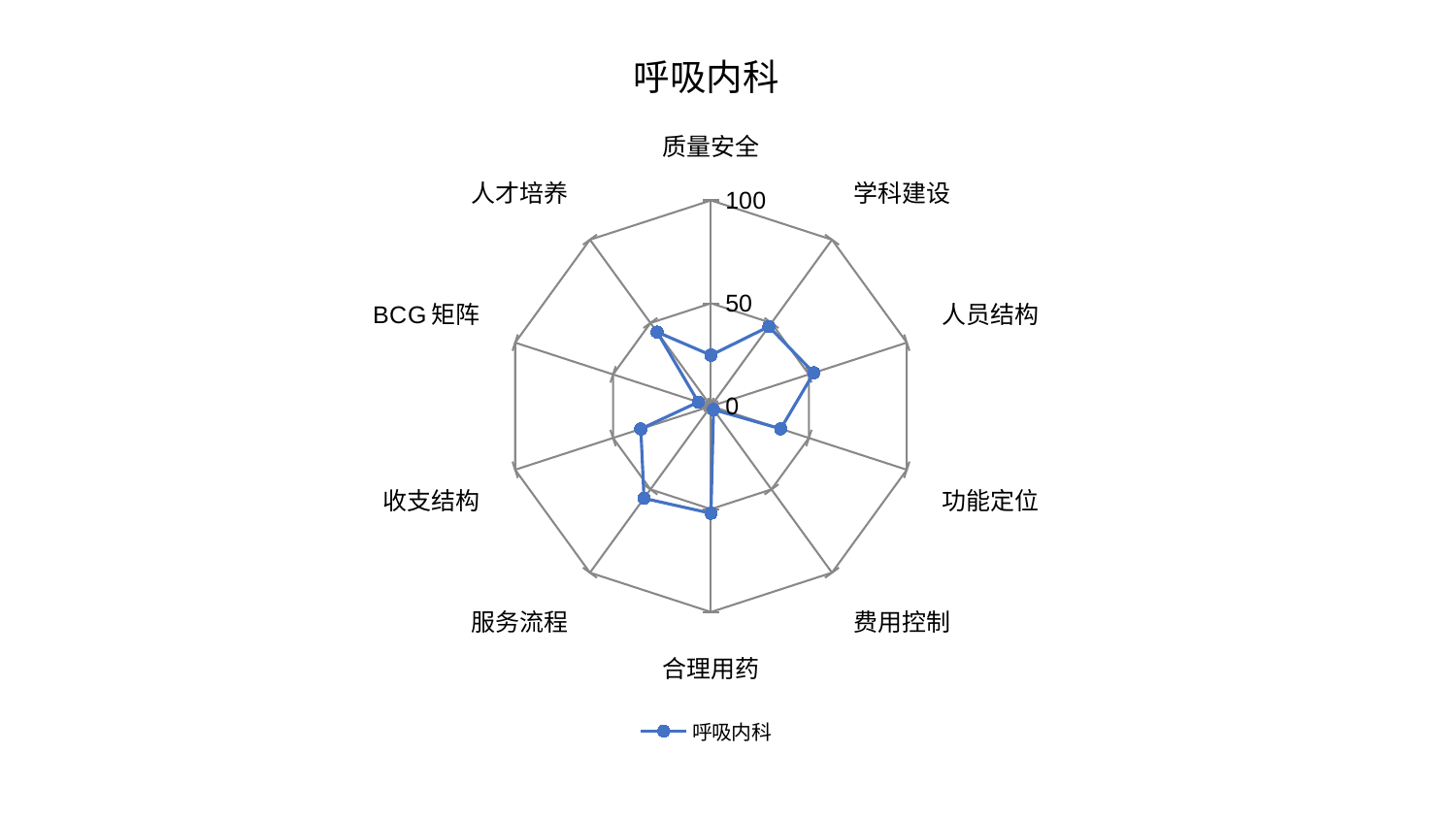

### Chart: 呼吸内科

| Category | 呼吸内科 |
|---|---|
| 质量安全 | 24.798560421503588 |
| 学科建设 | 47.80836938317139 |
| 人员结构 | 52.51794958304032 |
| 功能定位 | 35.595659542176044 |
| 费用控制 | 2.0963118930131834 |
| 合理用药 | 52.034967132166926 |
| 服务流程 | 55.34408650291512 |
| 收支结构 | 35.85093569469662 |
| BCG矩阵 | 6.471735369185493 |
| 人才培养 | 44.54185026727199 |
136